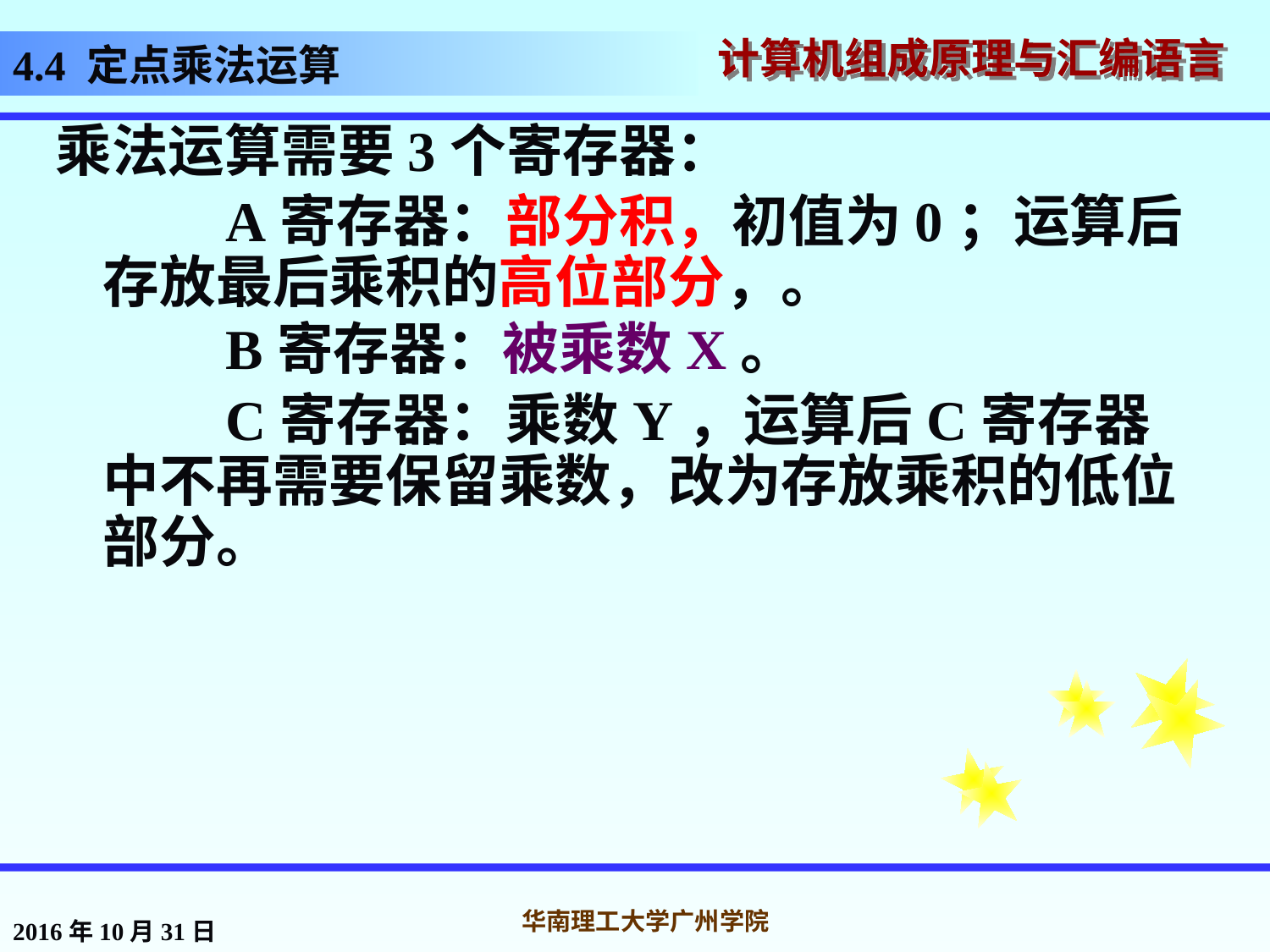

# 4.4 定点乘法运算
乘法运算需要3个寄存器：
            A寄存器：部分积，初值为0；运算后存放最后乘积的高位部分，。
            B寄存器：被乘数X。
            C寄存器：乘数Y，运算后C寄存器中不再需要保留乘数，改为存放乘积的低位部分。
2016年10月31日
华南理工大学广州学院